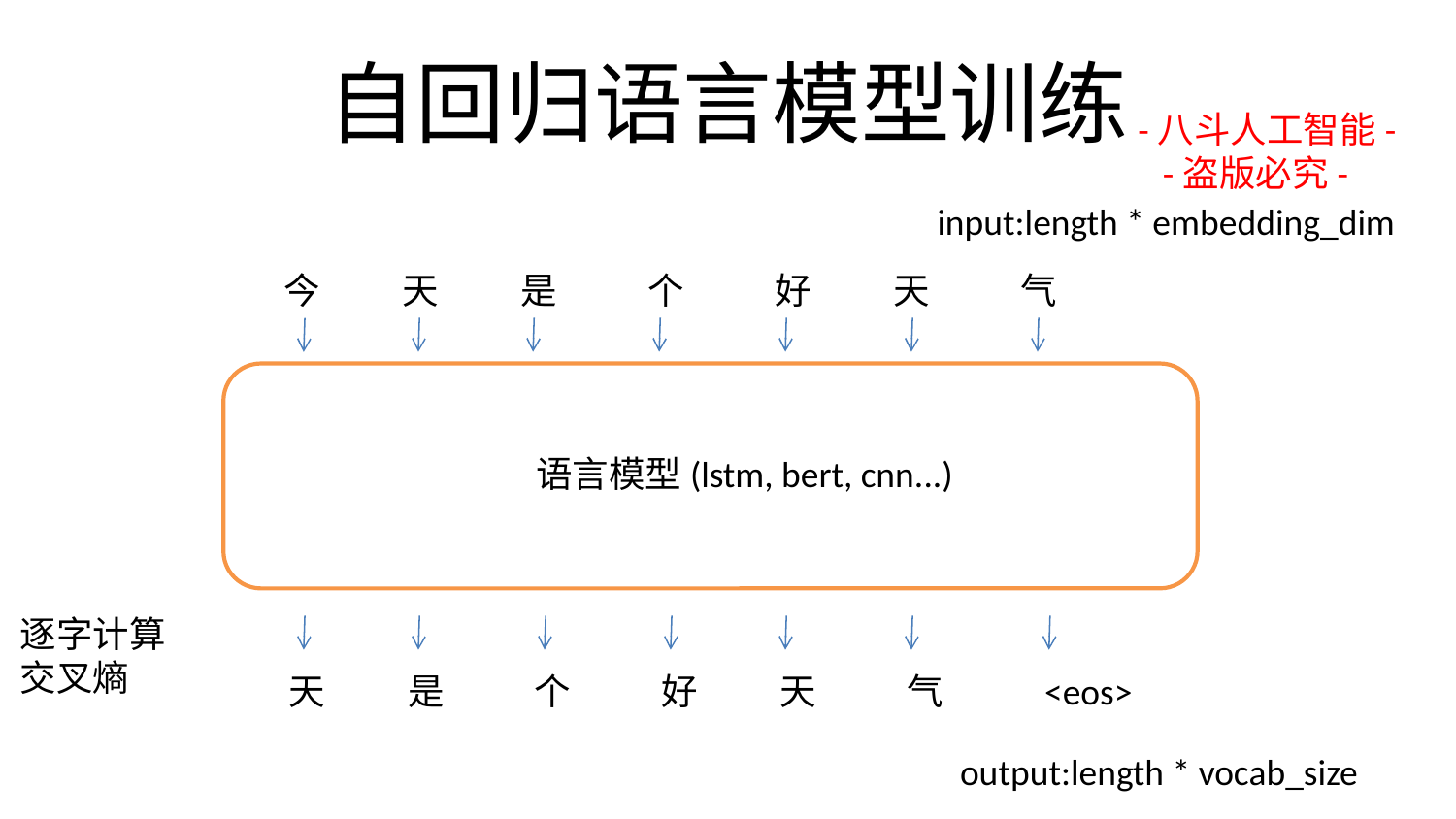

# 自回归语言模型训练
-八斗人工智能-
   -盗版必究-
input:length * embedding_dim
今          天          是           个           好          天           气

语言模型(lstm, bert, cnn...)
逐字计算交叉熵
 天          是           个           好          天           气           <eos>
output:length * vocab_size